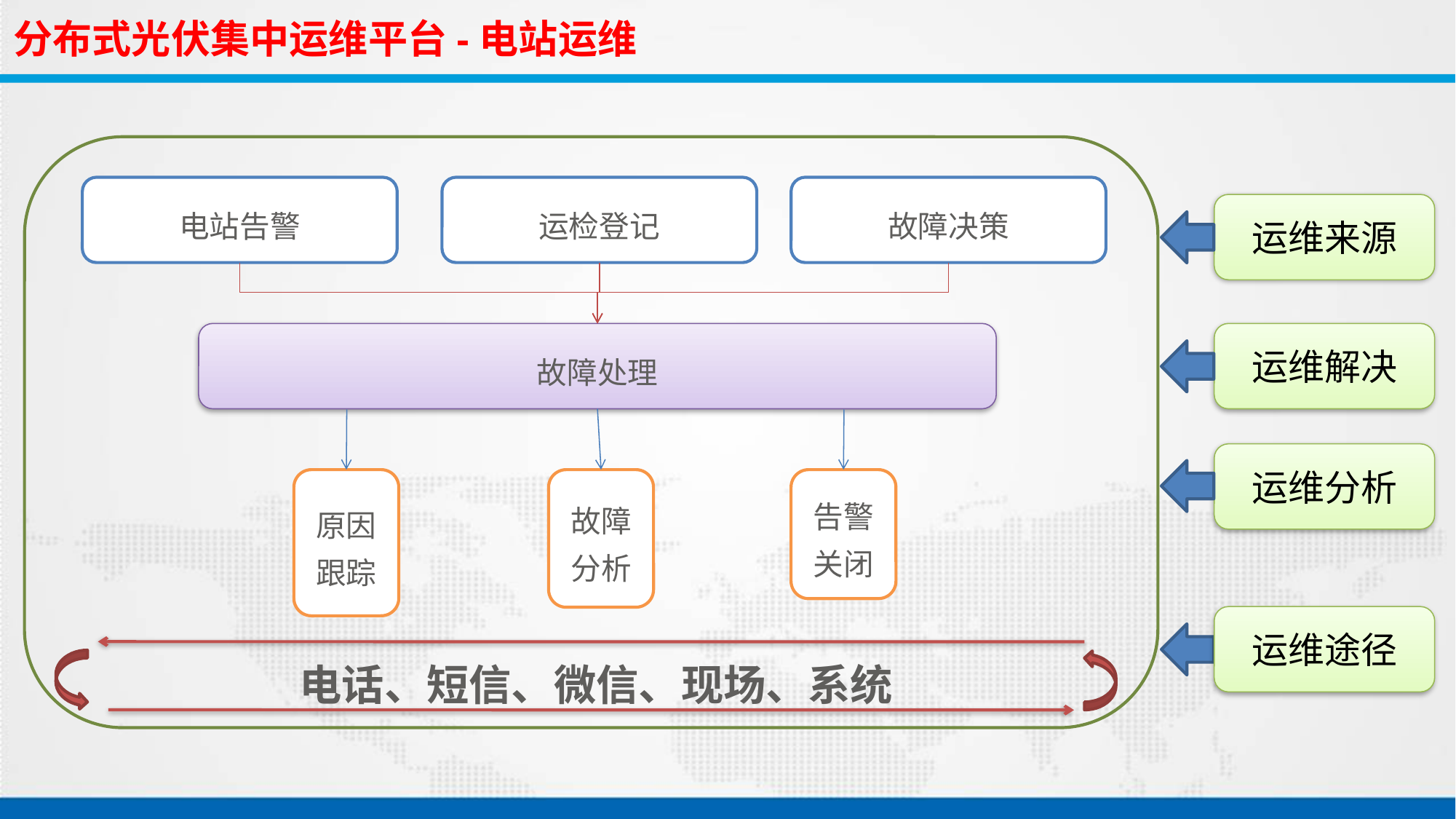

分布式光伏集中运维平台-电站运维

电站告警
运检登记
故障决策
运维来源

故障处理
运维解决

运维分析

原因跟踪
故障分析
告警关闭
运维途径

电话、短信、微信、现场、系统